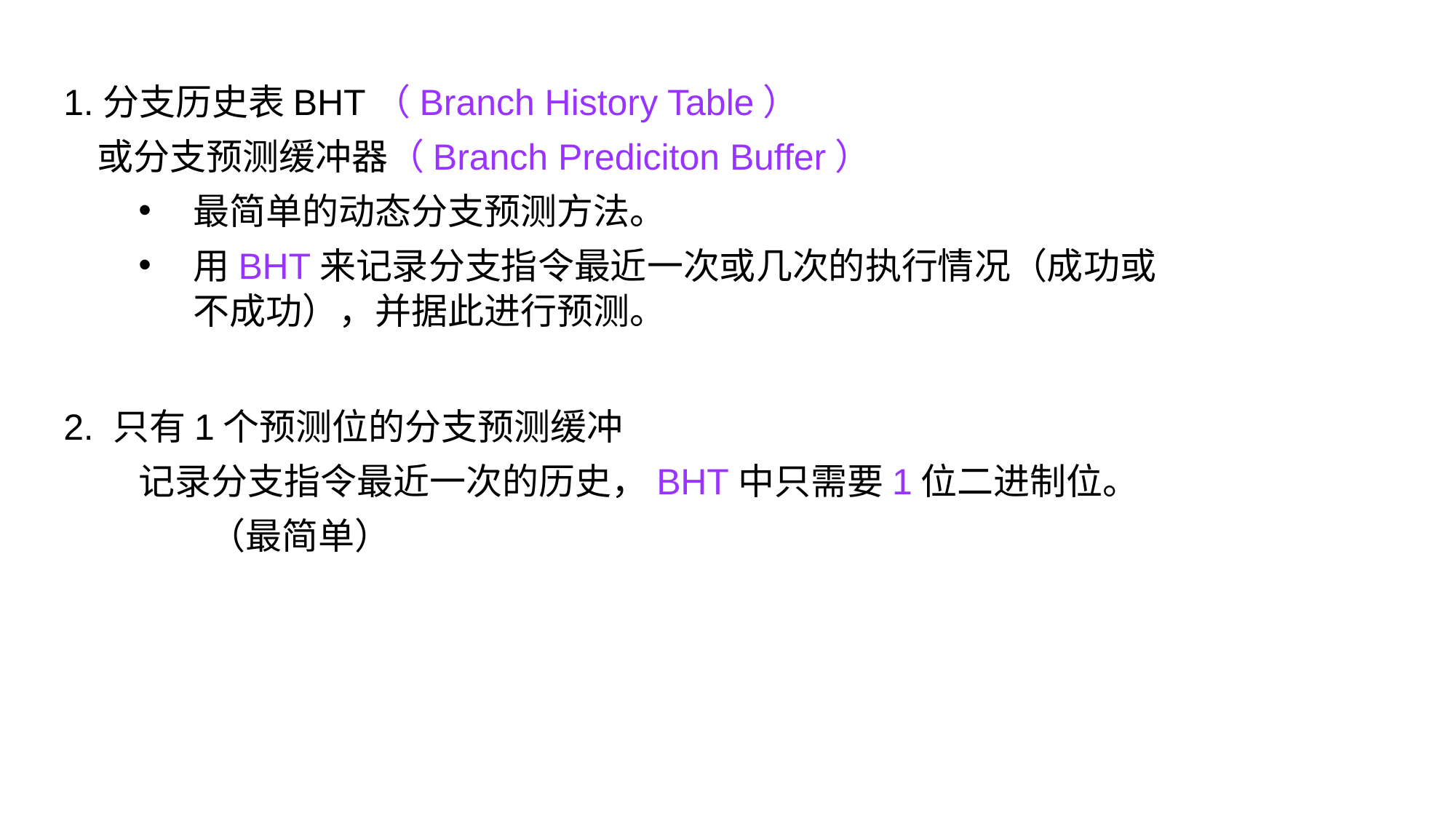

1.分支历史表BHT（Branch History Table）
   或分支预测缓冲器（Branch Prediciton Buffer）
最简单的动态分支预测方法。
用BHT来记录分支指令最近一次或几次的执行情况（成功或不成功），并据此进行预测。

2. 只有1个预测位的分支预测缓冲
记录分支指令最近一次的历史，BHT中只需要1位二进制位。
　（最简单）